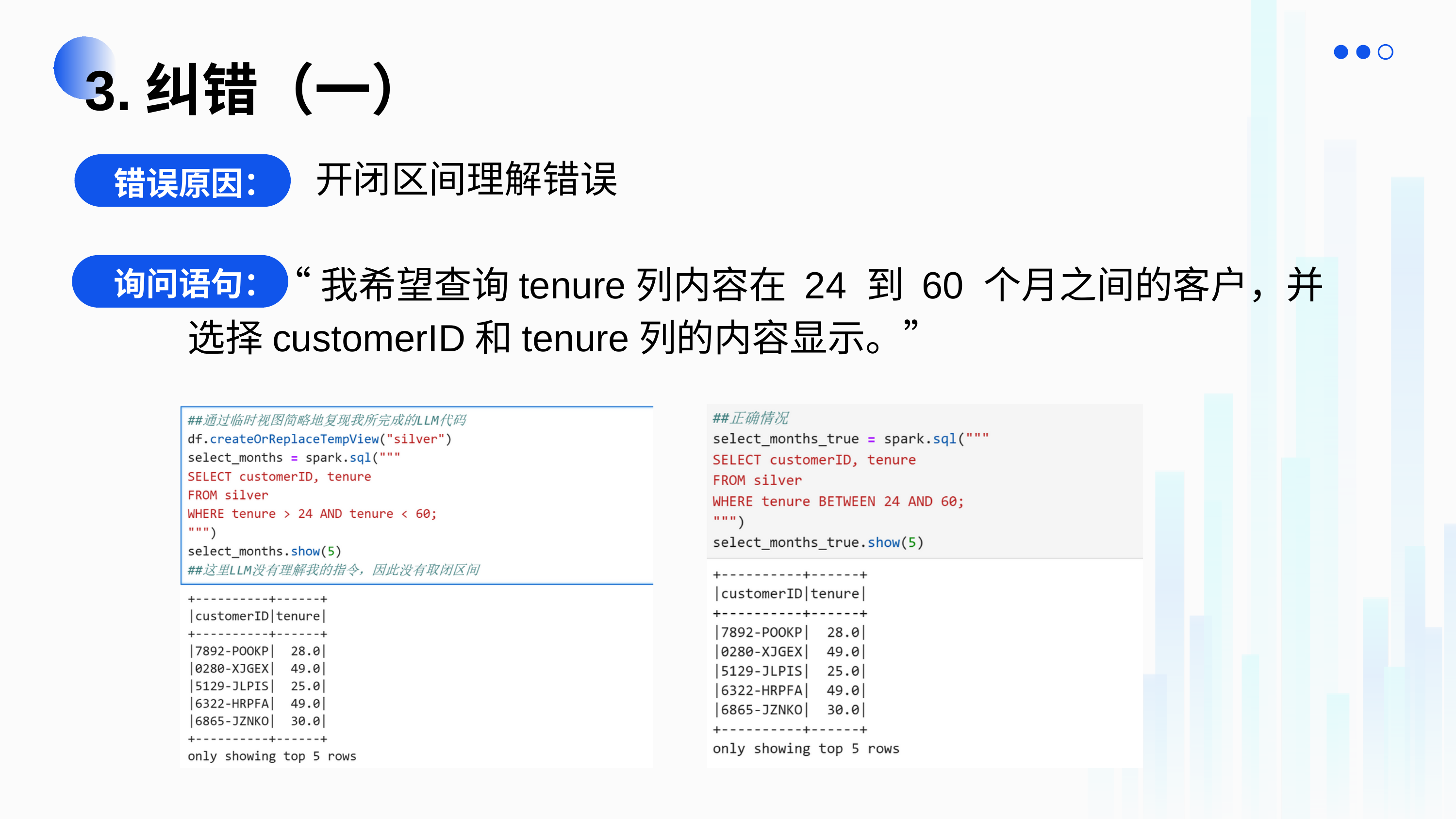

3.纠错（一）

              开闭区间理解错误

          “我希望查询tenure列内容在 24 到 60 个月之间的客户，并选择customerID和tenure列的内容显示。”

错误原因：

询问语句：